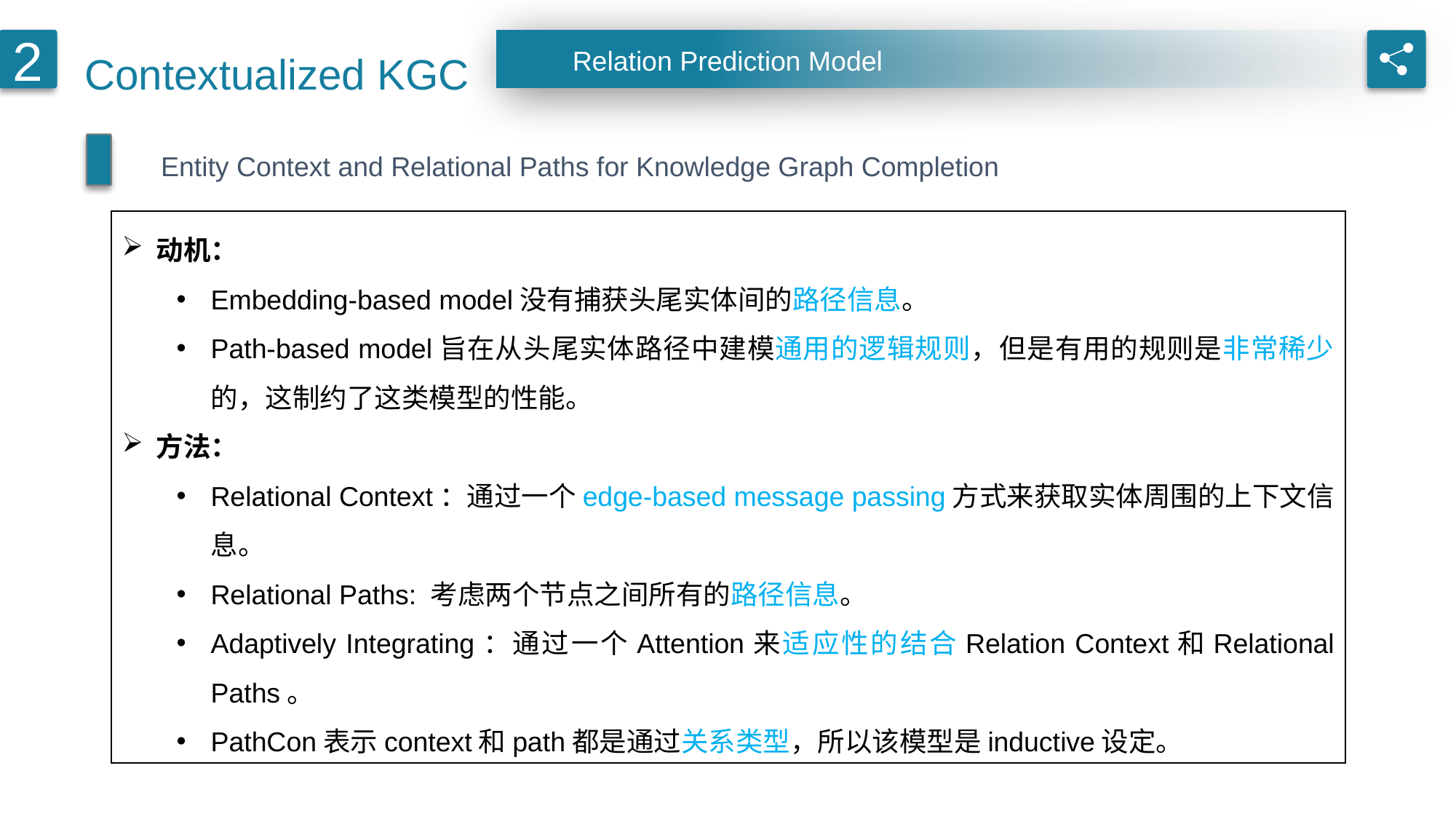

Contextualized KGC
2

Relation Prediction Model

Entity Context and Relational Paths for Knowledge Graph Completion
动机：
Embedding-based model没有捕获头尾实体间的路径信息。
Path-based model旨在从头尾实体路径中建模通用的逻辑规则，但是有用的规则是非常稀少的，这制约了这类模型的性能。
方法：
Relational Context：通过一个edge-based message passing方式来获取实体周围的上下文信息。
Relational Paths: 考虑两个节点之间所有的路径信息。
Adaptively Integrating：通过一个Attention来适应性的结合Relation Context和Relational Paths。
PathCon表示context和path都是通过关系类型，所以该模型是inductive设定。